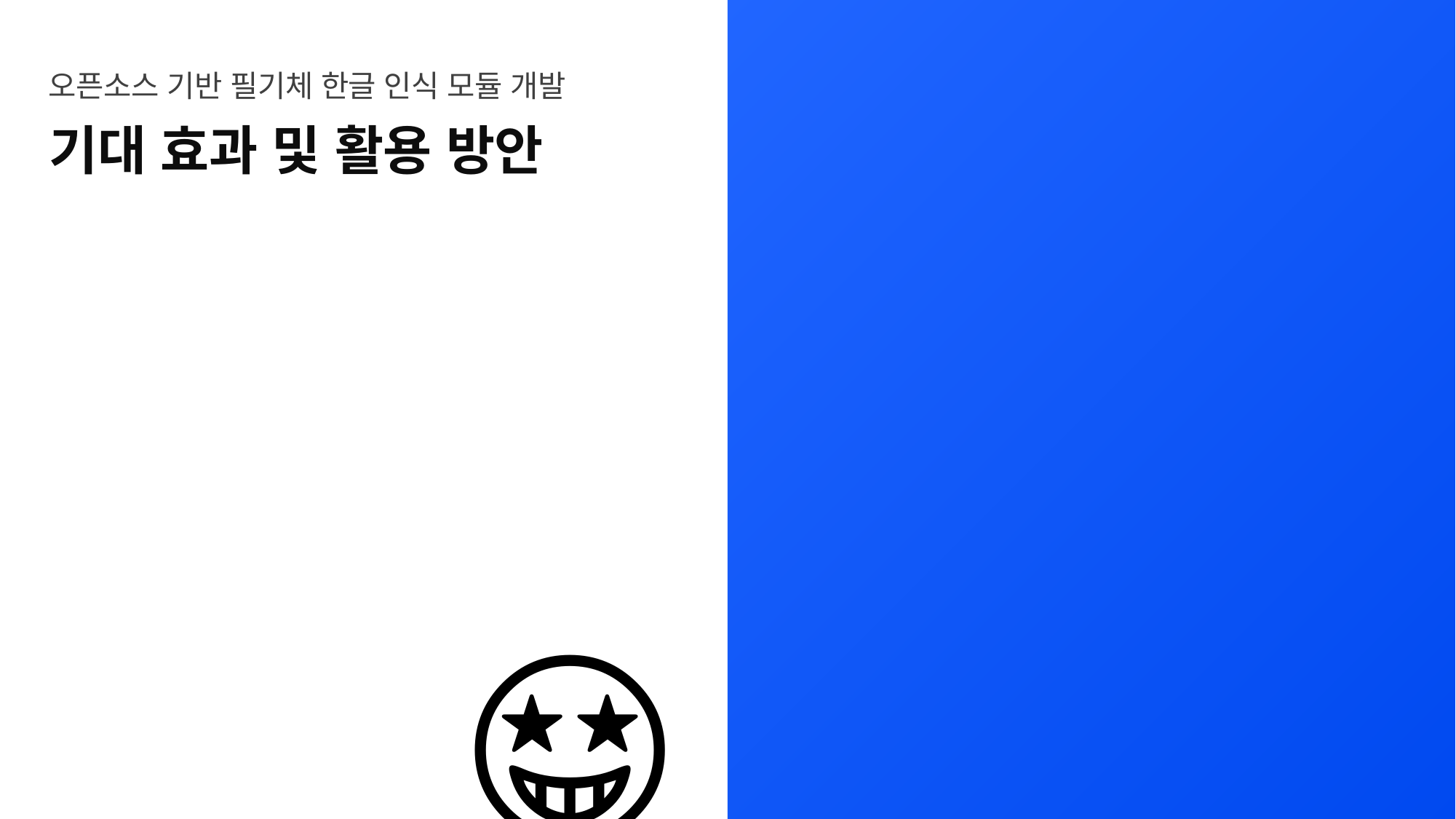

오픈소스 기반 필기체 한글 인식 모듈 개발
기대 효과 및 활용 방안
04
🤩